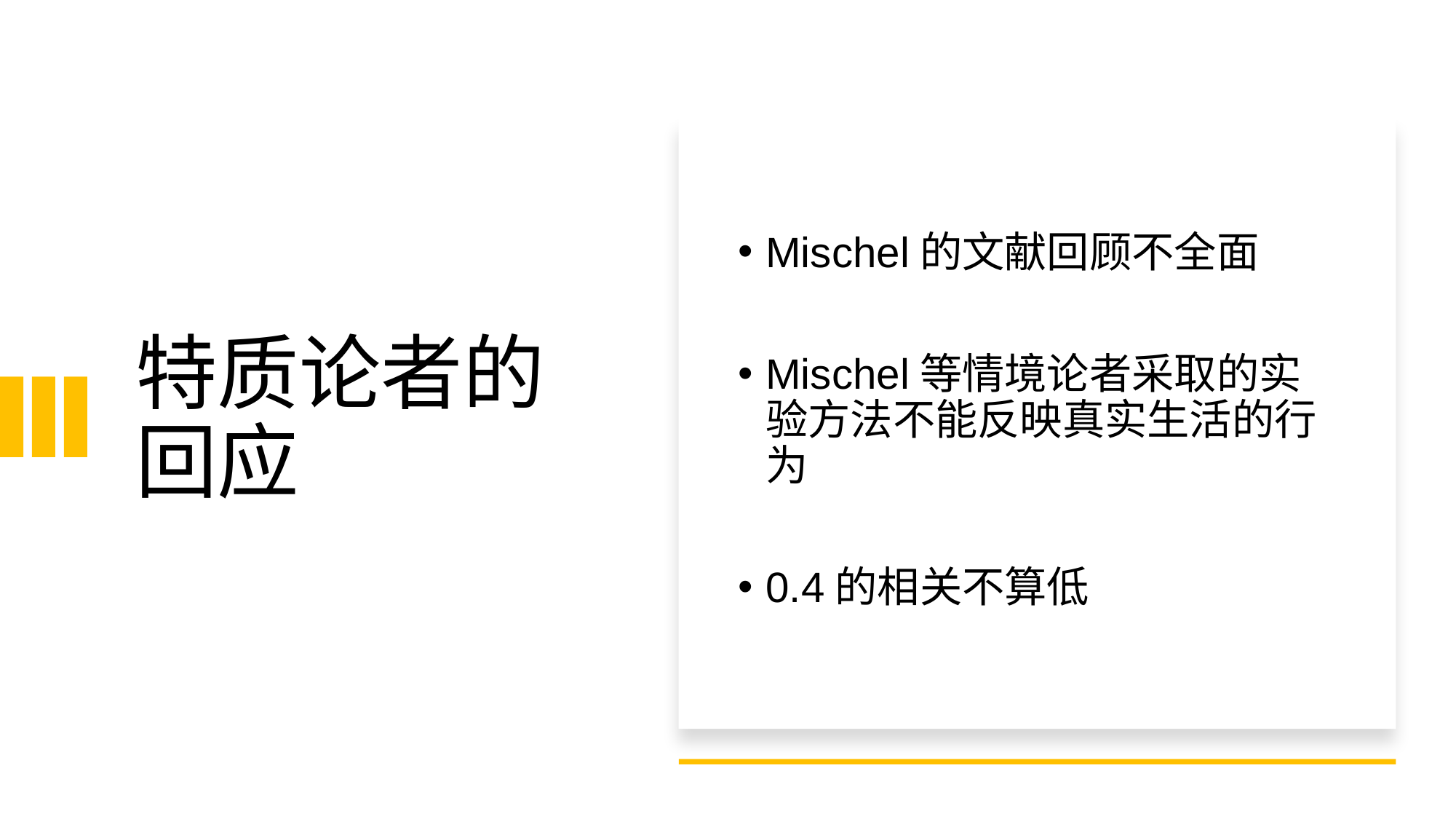

# 特质论者的回应
Mischel的文献回顾不全面

Mischel等情境论者采取的实验方法不能反映真实生活的行为

0.4的相关不算低